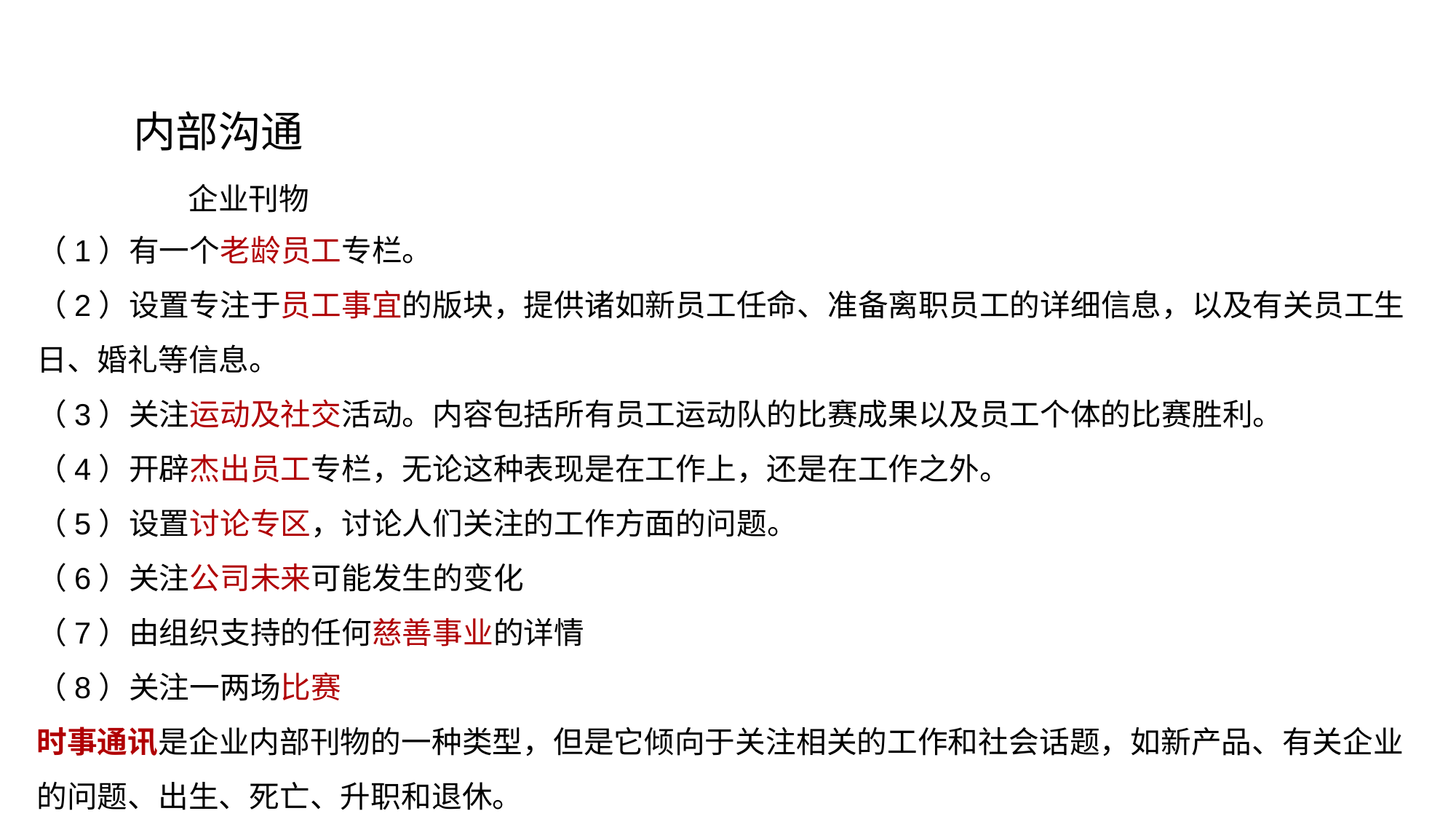

内部沟通
企业刊物
（1）有一个老龄员工专栏。
（2）设置专注于员工事宜的版块，提供诸如新员工任命、准备离职员工的详细信息，以及有关员工生日、婚礼等信息。
（3）关注运动及社交活动。内容包括所有员工运动队的比赛成果以及员工个体的比赛胜利。
（4）开辟杰出员工专栏，无论这种表现是在工作上，还是在工作之外。
（5）设置讨论专区，讨论人们关注的工作方面的问题。
（6）关注公司未来可能发生的变化
（7）由组织支持的任何慈善事业的详情
（8）关注一两场比赛
时事通讯是企业内部刊物的一种类型，但是它倾向于关注相关的工作和社会话题，如新产品、有关企业的问题、出生、死亡、升职和退休。